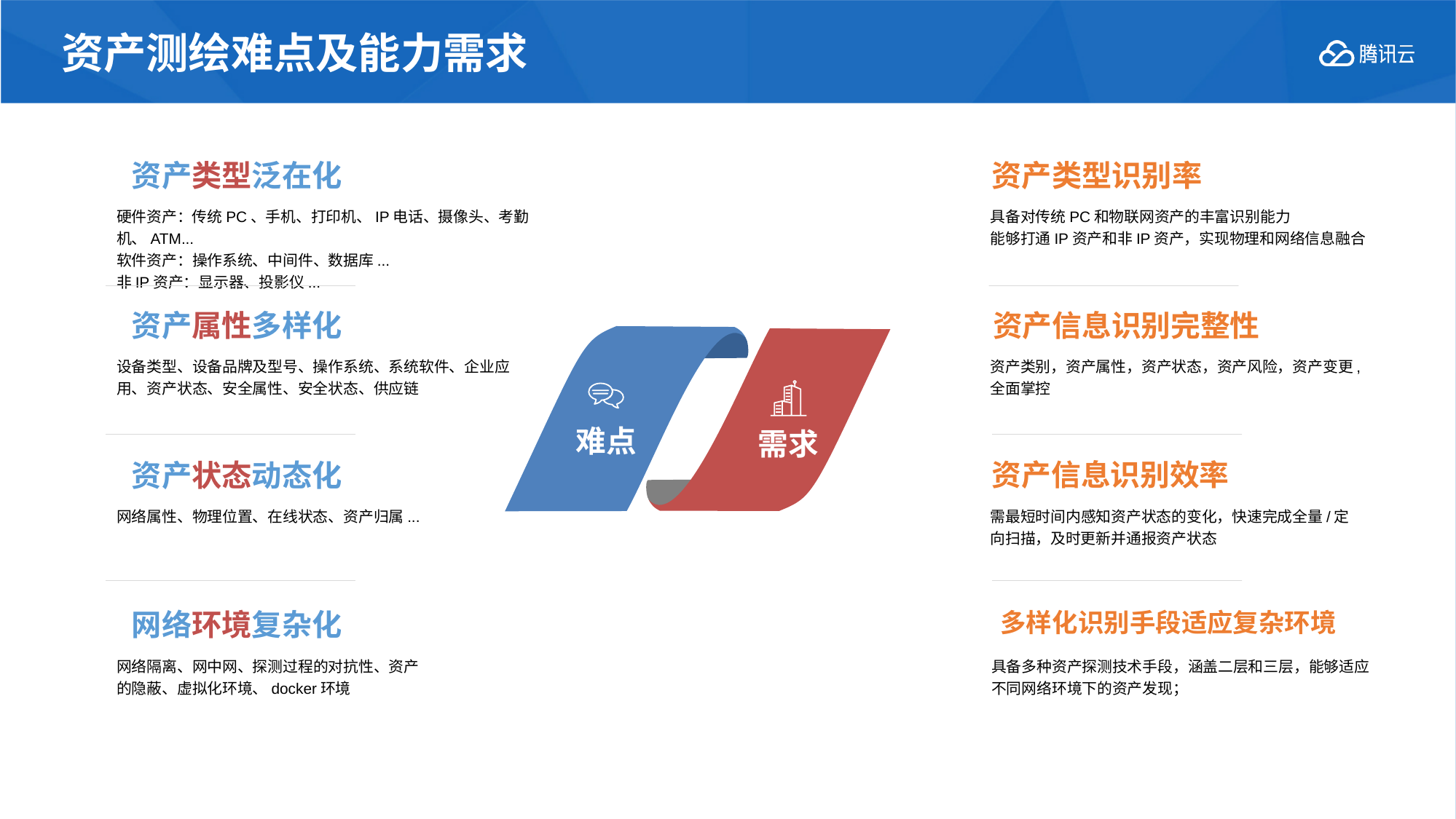

# 资产测绘难点及能力需求
资产类型泛在化
资产类型识别率
硬件资产：传统PC、手机、打印机、IP电话、摄像头、考勤机、ATM...
软件资产：操作系统、中间件、数据库...
非IP资产：显示器、投影仪...

具备对传统PC和物联网资产的丰富识别能力
能够打通IP资产和非IP资产，实现物理和网络信息融合
资产属性多样化
资产信息识别完整性

设备类型、设备品牌及型号、操作系统、系统软件、企业应用、资产状态、安全属性、安全状态、供应链

资产类别，资产属性，资产状态，资产风险，资产变更,全面掌控

难点
需求
资产状态动态化
资产信息识别效率

网络属性、物理位置、在线状态、资产归属...
需最短时间内感知资产状态的变化，快速完成全量/定向扫描，及时更新并通报资产状态

网络环境复杂化
多样化识别手段适应复杂环境
网络隔离、网中网、探测过程的对抗性、资产的隐蔽、虚拟化环境、docker环境
具备多种资产探测技术手段，涵盖二层和三层，能够适应不同网络环境下的资产发现；